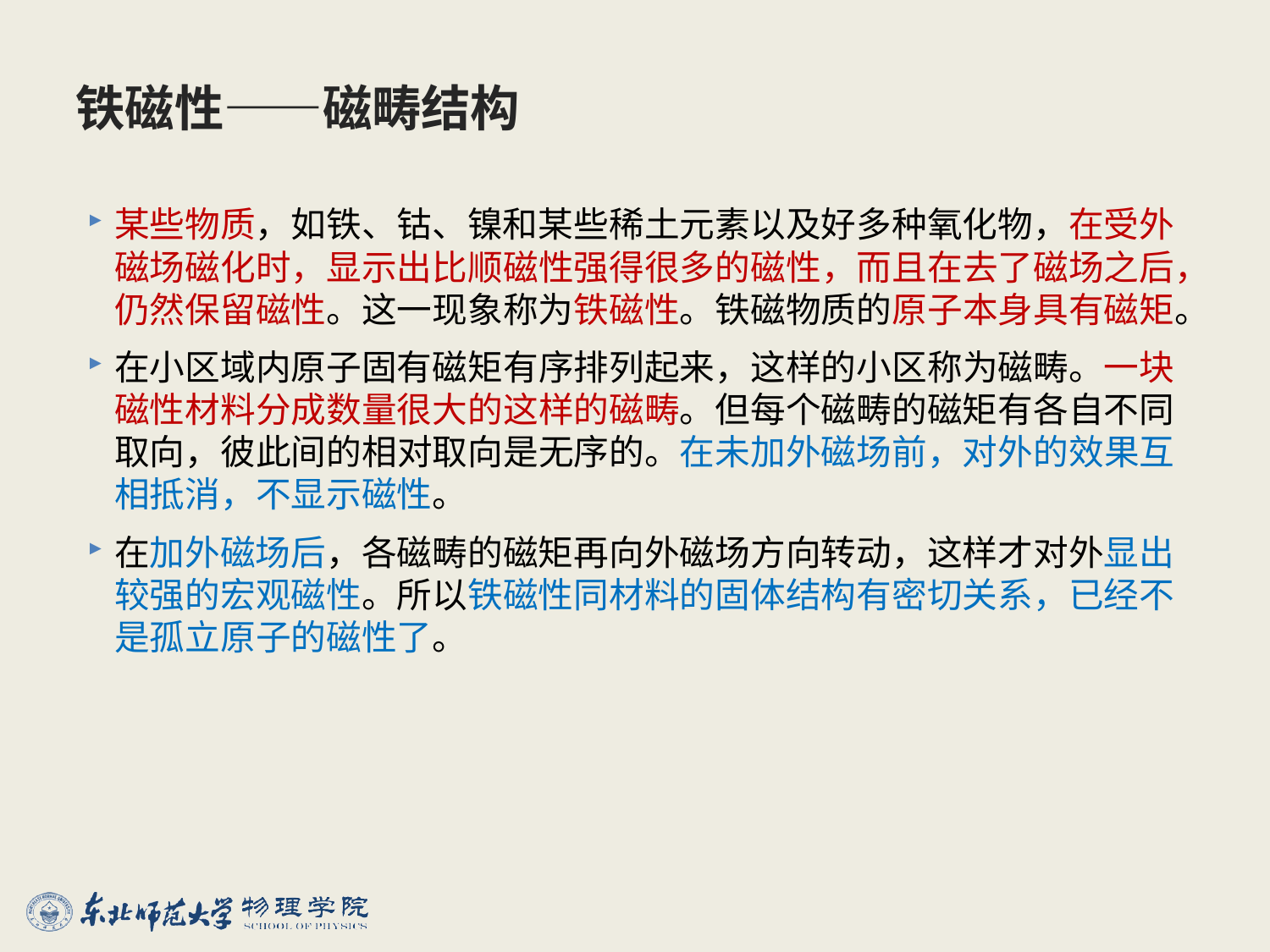

# 铁磁性——磁畴结构
某些物质，如铁、钴、镍和某些稀土元素以及好多种氧化物，在受外磁场磁化时，显示出比顺磁性强得很多的磁性，而且在去了磁场之后，仍然保留磁性。这一现象称为铁磁性。铁磁物质的原子本身具有磁矩。
在小区域内原子固有磁矩有序排列起来，这样的小区称为磁畴。一块磁性材料分成数量很大的这样的磁畴。但每个磁畴的磁矩有各自不同取向，彼此间的相对取向是无序的。在未加外磁场前，对外的效果互相抵消，不显示磁性。
在加外磁场后，各磁畴的磁矩再向外磁场方向转动，这样才对外显出较强的宏观磁性。所以铁磁性同材料的固体结构有密切关系，已经不是孤立原子的磁性了。